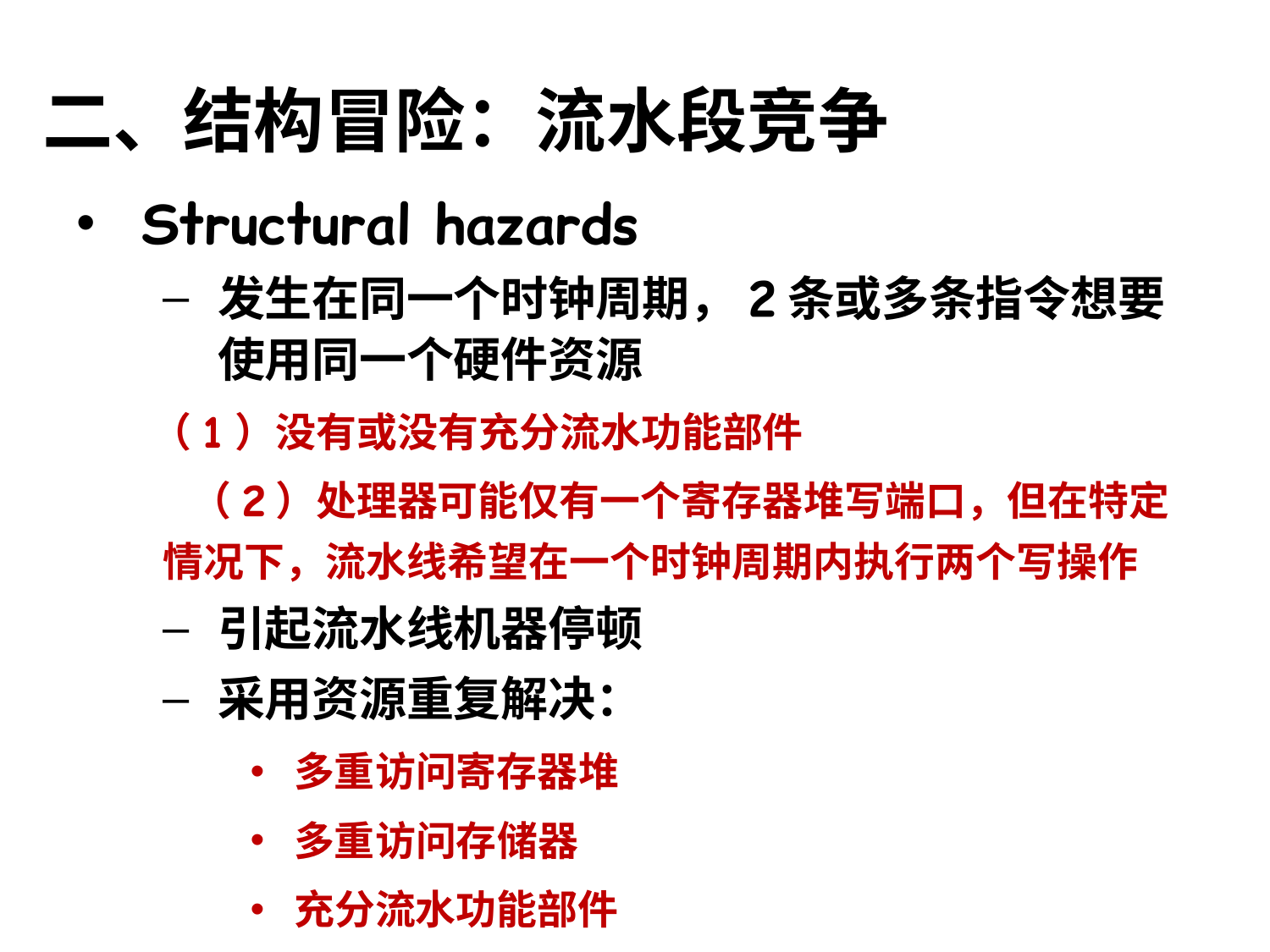

# 二、结构冒险：流水段竞争
Structural hazards
发生在同一个时钟周期，2条或多条指令想要使用同一个硬件资源
       （1）没有或没有充分流水功能部件
  （2）处理器可能仅有一个寄存器堆写端口，但在特定情况下，流水线希望在一个时钟周期内执行两个写操作
引起流水线机器停顿
采用资源重复解决：
多重访问寄存器堆
多重访问存储器
充分流水功能部件
95